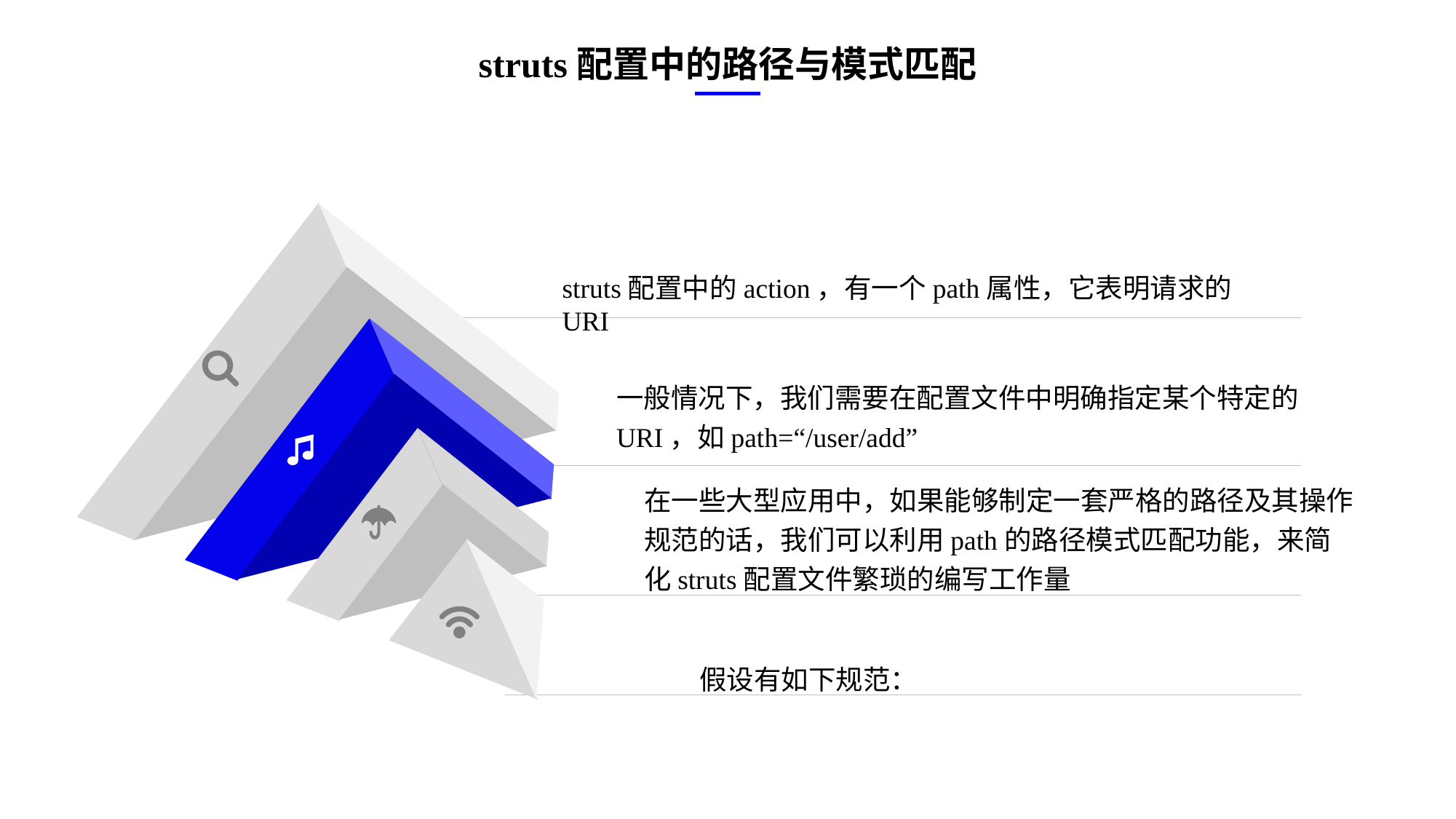

struts配置中的路径与模式匹配

struts配置中的action，有一个path属性，它表明请求的URI
一般情况下，我们需要在配置文件中明确指定某个特定的URI，如path=“/user/add”
在一些大型应用中，如果能够制定一套严格的路径及其操作规范的话，我们可以利用path的路径模式匹配功能，来简化struts配置文件繁琐的编写工作量
假设有如下规范：

e7d195523061f1c0ae0eb3eed39d2bcef4622b2499a05fe6567B54A876BEB457BD1EB8EBE9915191D1FA2E860D28D251AB291D9CBBDD28D4BD16020FD75D8281481517FC21E86E4C931520AFA1087E92E357E3DB373CA326F6F926B1A67F681E99E875FFD293B2C32B3919AE4D43F9436862A7DD54F9346DF3662D8AB7319030EF75D53FF682DE13